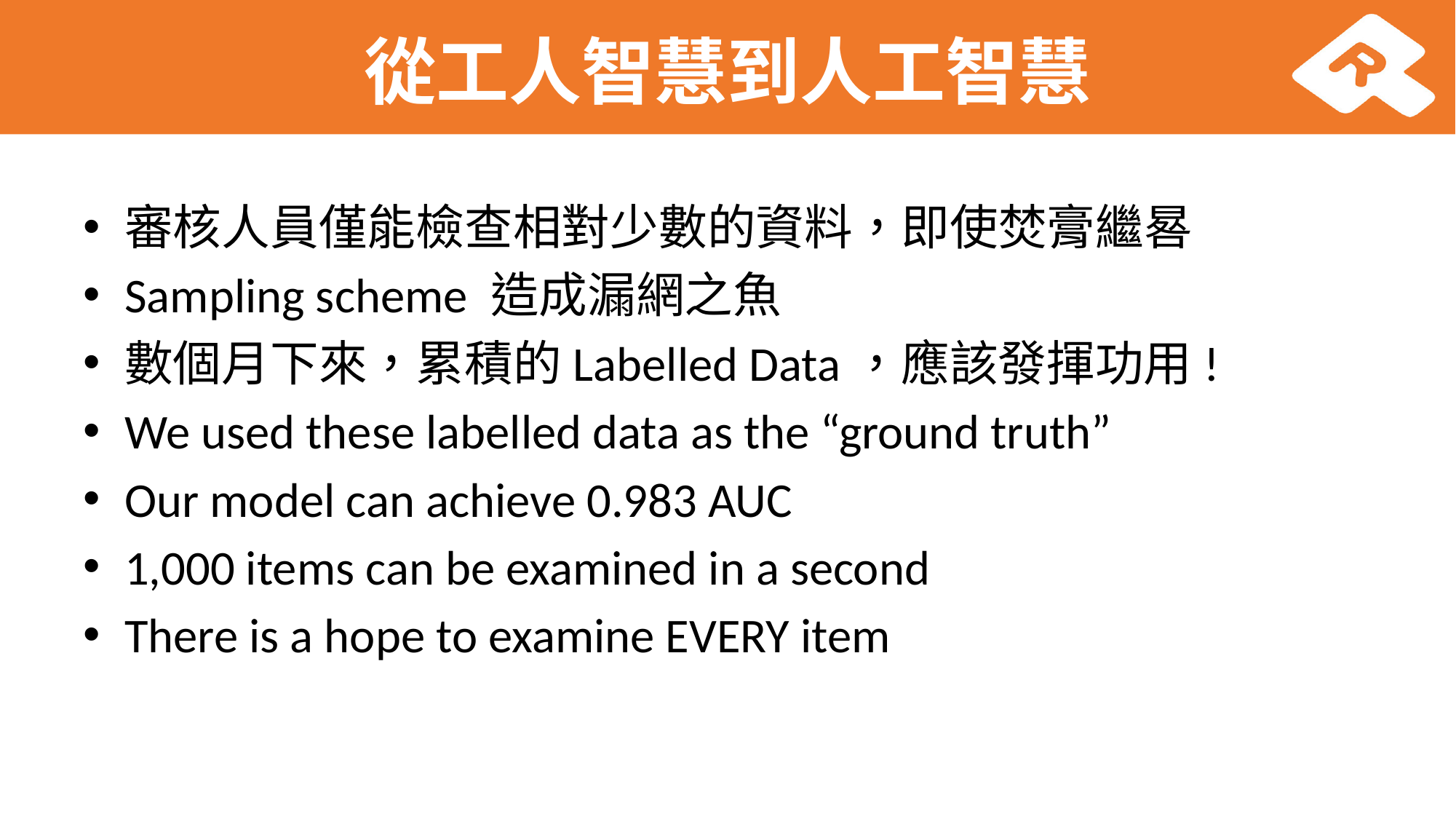

# 從工人智慧到人工智慧
審核人員僅能檢查相對少數的資料，即使焚膏繼晷
Sampling scheme 造成漏網之魚
數個月下來，累積的Labelled Data，應該發揮功用!
We used these labelled data as the “ground truth”
Our model can achieve 0.983 AUC
1,000 items can be examined in a second
There is a hope to examine EVERY item